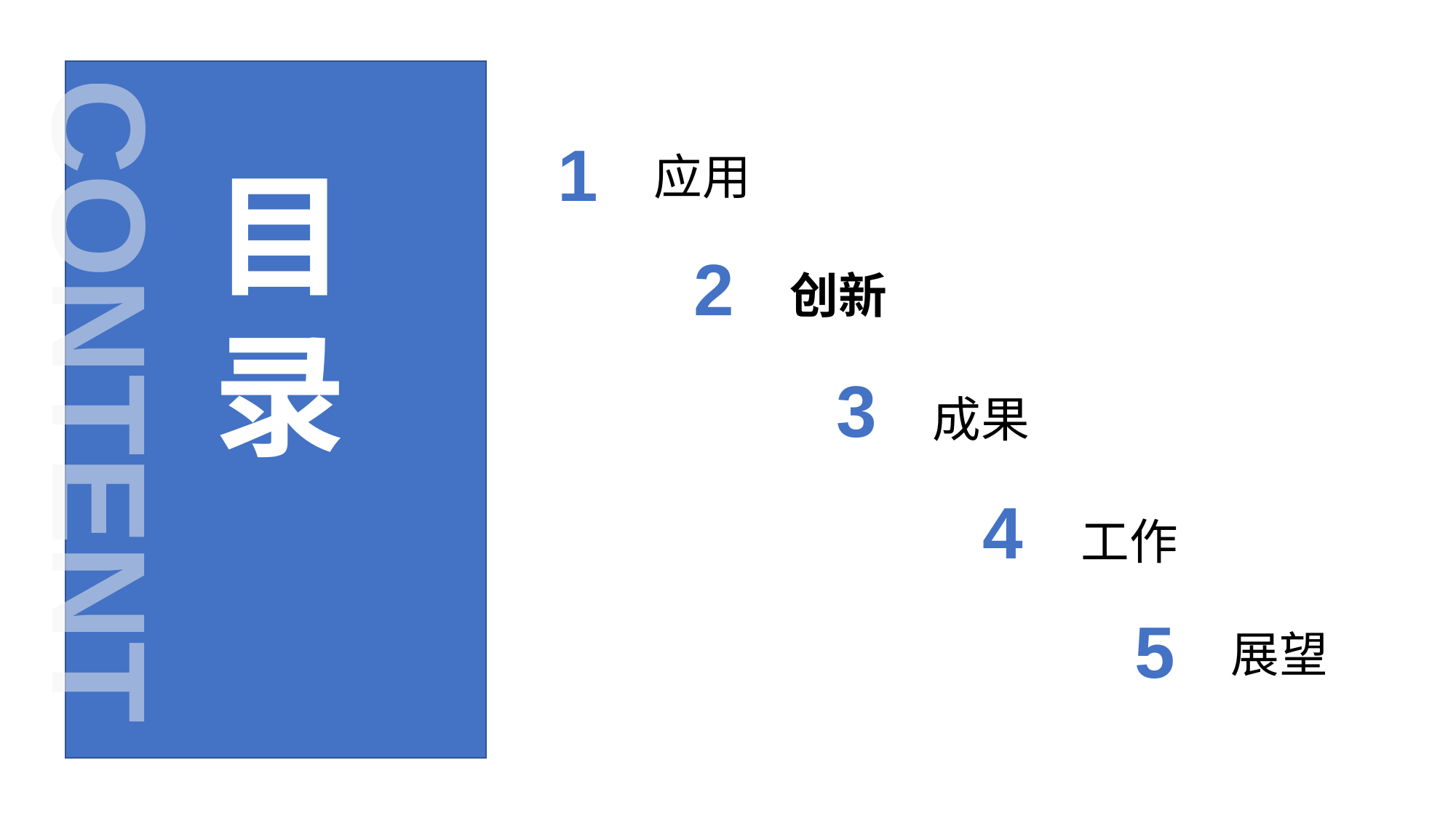

CONTENT
1
应用
目录
目录
2
创新
3
成果
4
工作
5
展望